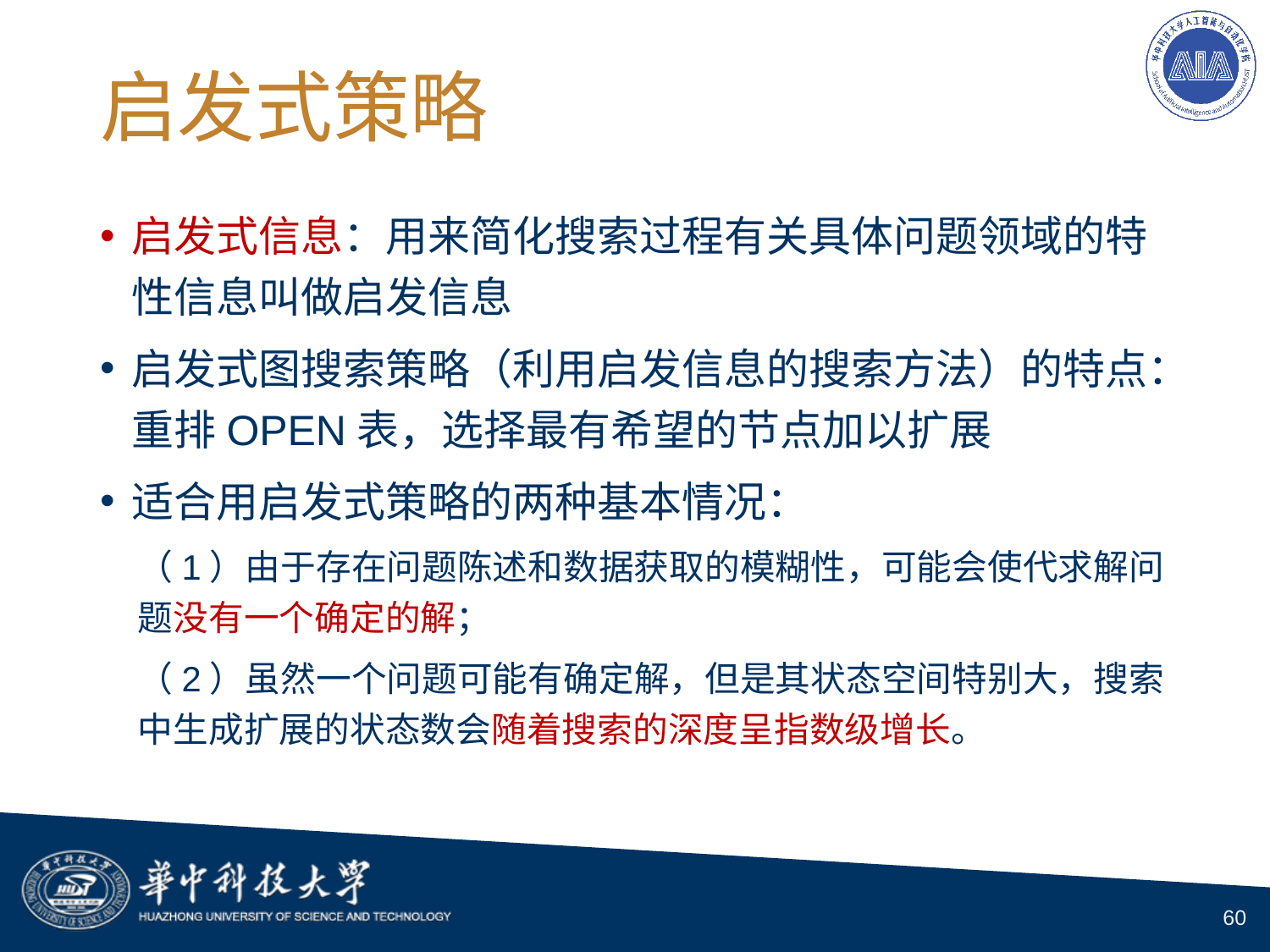

# 启发式策略
启发式信息：用来简化搜索过程有关具体问题领域的特性信息叫做启发信息
启发式图搜索策略（利用启发信息的搜索方法）的特点：重排OPEN表，选择最有希望的节点加以扩展
适合用启发式策略的两种基本情况：
（1）由于存在问题陈述和数据获取的模糊性，可能会使代求解问题没有一个确定的解；
（2）虽然一个问题可能有确定解，但是其状态空间特别大，搜索中生成扩展的状态数会随着搜索的深度呈指数级增长。

60